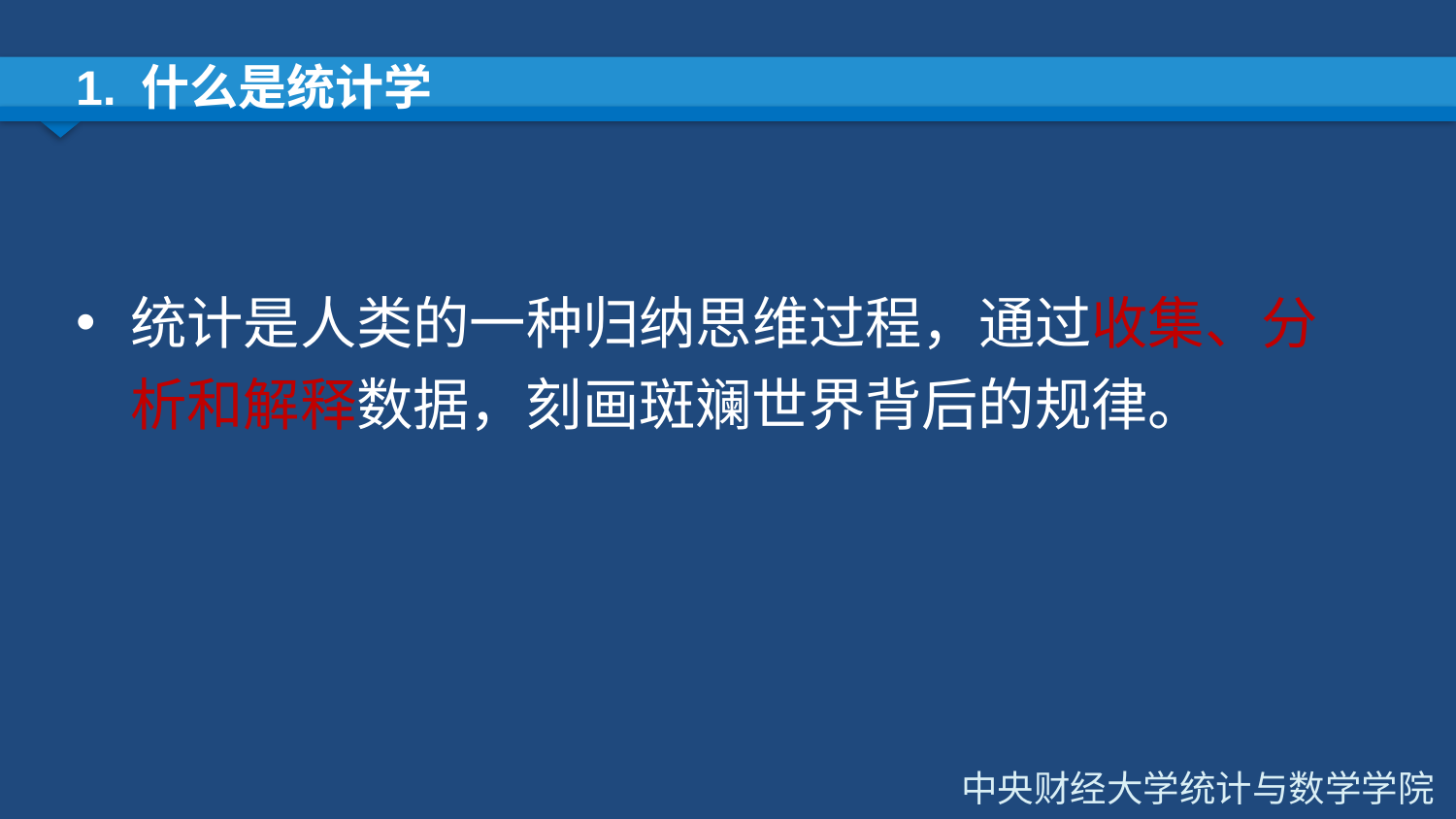

# 1. 什么是统计学
统计是人类的一种归纳思维过程，通过收集、分析和解释数据，刻画斑斓世界背后的规律。